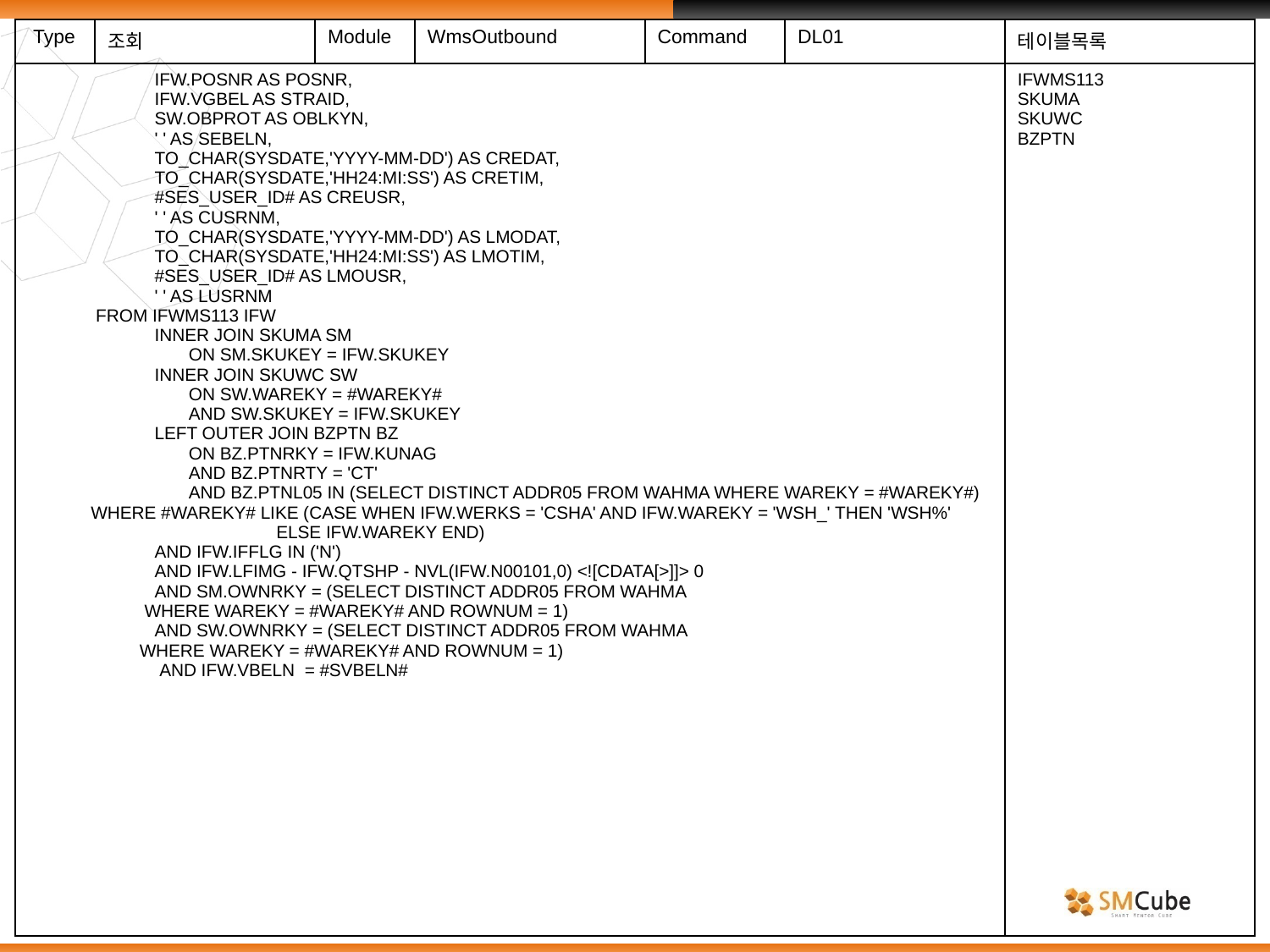

| Type | 조회 | Module | WmsOutbound | Command | DL01 | 테이블목록 |
| --- | --- | --- | --- | --- | --- | --- |
| IFW.POSNR AS POSNR, IFW.VGBEL AS STRAID, SW.OBPROT AS OBLKYN, ' ' AS SEBELN, TO\_CHAR(SYSDATE,'YYYY-MM-DD') AS CREDAT, TO\_CHAR(SYSDATE,'HH24:MI:SS') AS CRETIM, #SES\_USER\_ID# AS CREUSR, ' ' AS CUSRNM, TO\_CHAR(SYSDATE,'YYYY-MM-DD') AS LMODAT, TO\_CHAR(SYSDATE,'HH24:MI:SS') AS LMOTIM, #SES\_USER\_ID# AS LMOUSR, ' ' AS LUSRNM FROM IFWMS113 IFW INNER JOIN SKUMA SM ON SM.SKUKEY = IFW.SKUKEY INNER JOIN SKUWC SW ON SW.WAREKY = #WAREKY# AND SW.SKUKEY = IFW.SKUKEY LEFT OUTER JOIN BZPTN BZ ON BZ.PTNRKY = IFW.KUNAG AND BZ.PTNRTY = 'CT' AND BZ.PTNL05 IN (SELECT DISTINCT ADDR05 FROM WAHMA WHERE WAREKY = #WAREKY#) WHERE #WAREKY# LIKE (CASE WHEN IFW.WERKS = 'CSHA' AND IFW.WAREKY = 'WSH\_' THEN 'WSH%' ELSE IFW.WAREKY END) AND IFW.IFFLG IN ('N') AND IFW.LFIMG - IFW.QTSHP - NVL(IFW.N00101,0) <![CDATA[>]]> 0 AND SM.OWNRKY = (SELECT DISTINCT ADDR05 FROM WAHMA WHERE WAREKY = #WAREKY# AND ROWNUM = 1) AND SW.OWNRKY = (SELECT DISTINCT ADDR05 FROM WAHMA WHERE WAREKY = #WAREKY# AND ROWNUM = 1) AND IFW.VBELN = #SVBELN# |  |  |  |  |  | IFWMS113 SKUMA SKUWC BZPTN |